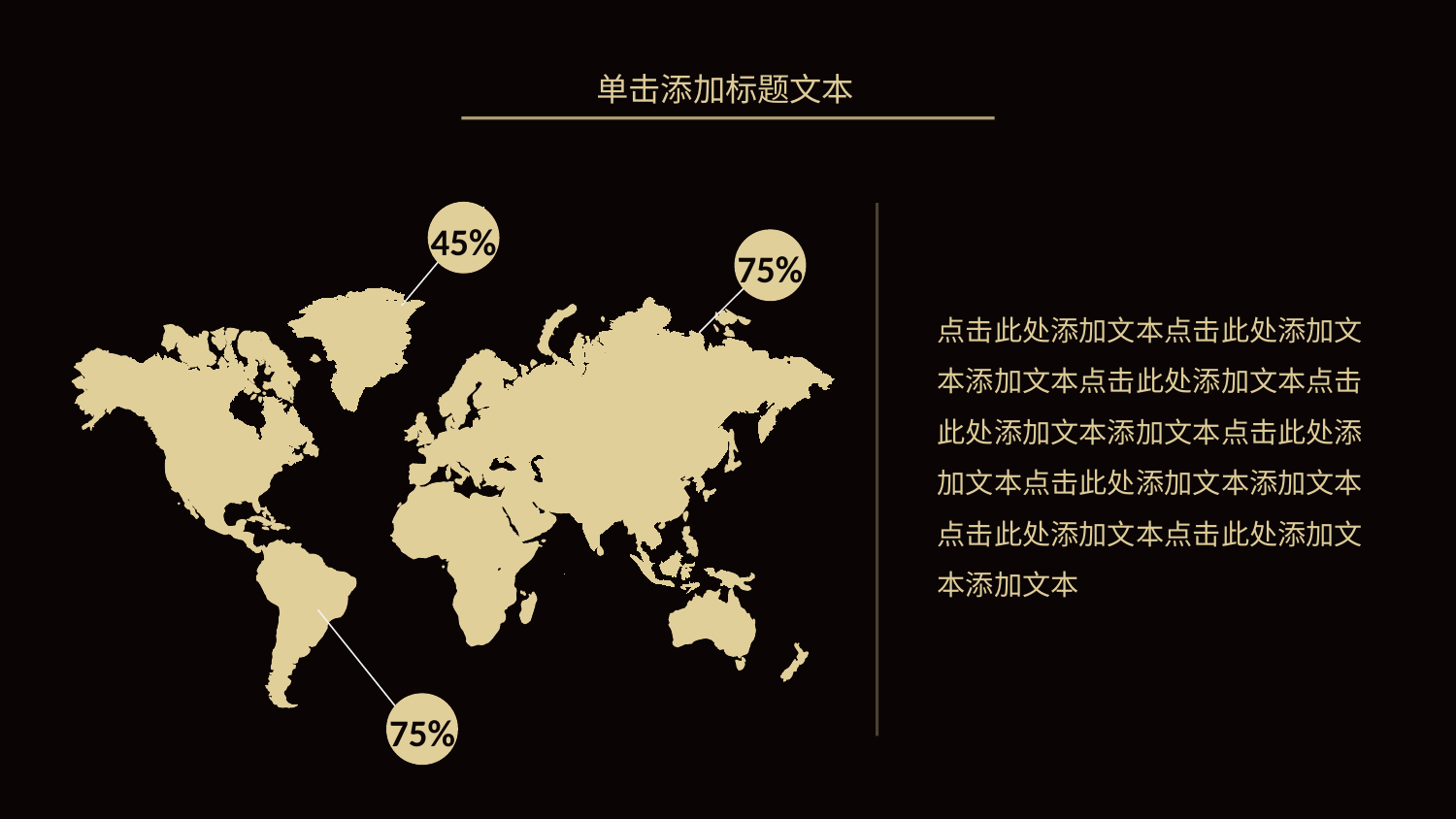

单击添加标题文本

45%

75%

点击此处添加文本点击此处添加文本添加文本点击此处添加文本点击此处添加文本添加文本点击此处添加文本点击此处添加文本添加文本
点击此处添加文本点击此处添加文本添加文本

75%